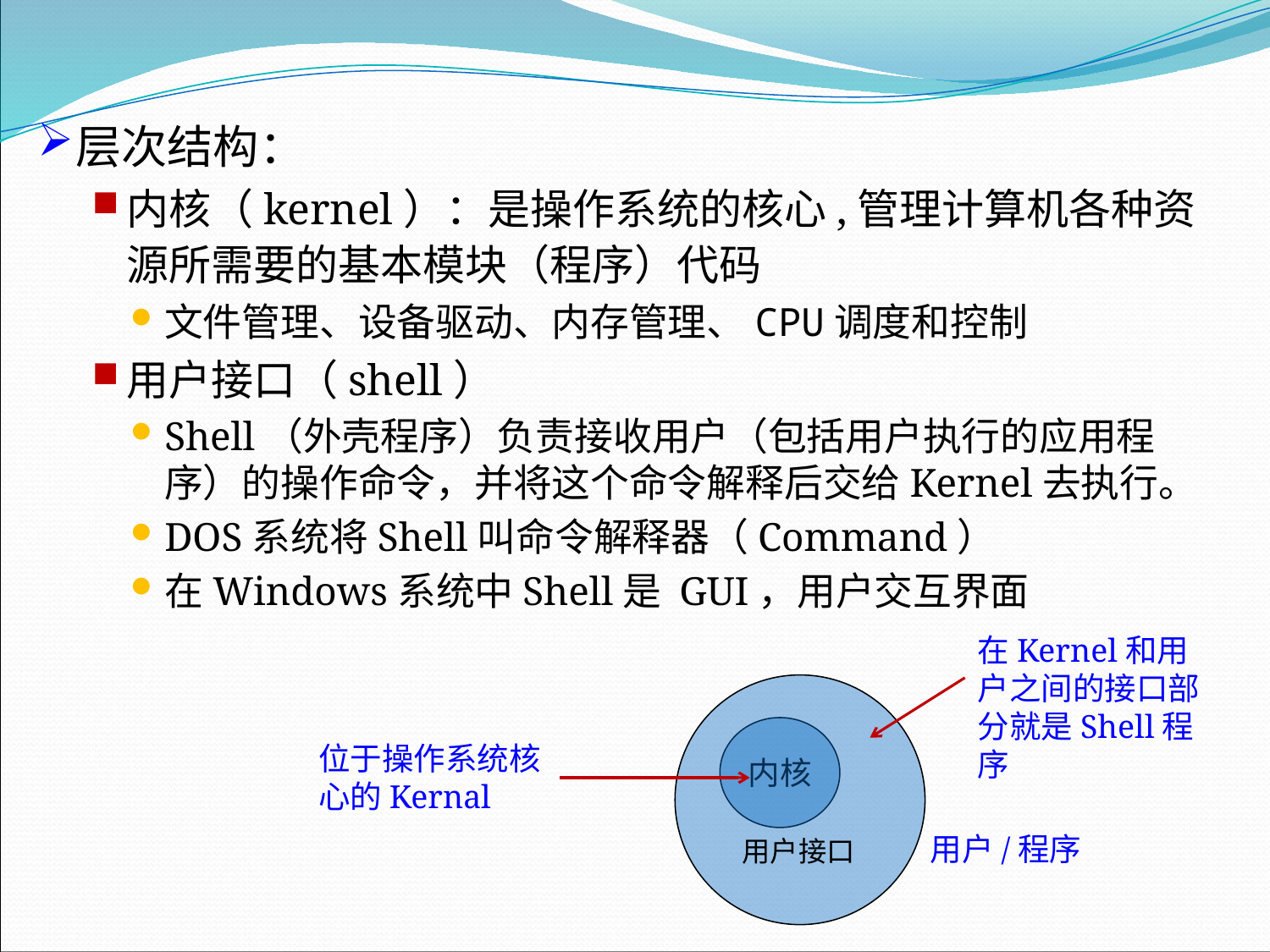

层次结构：
内核（kernel）：是操作系统的核心,管理计算机各种资源所需要的基本模块（程序）代码
文件管理、设备驱动、内存管理、CPU调度和控制
用户接口（shell）
Shell（外壳程序）负责接收用户（包括用户执行的应用程序）的操作命令，并将这个命令解释后交给Kernel去执行。
DOS系统将Shell叫命令解释器（Command）
在Windows系统中Shell是 GUI，用户交互界面

在Kernel和用户之间的接口部分就是Shell程序

内核
位于操作系统核心的Kernal
用户/程序
用户接口